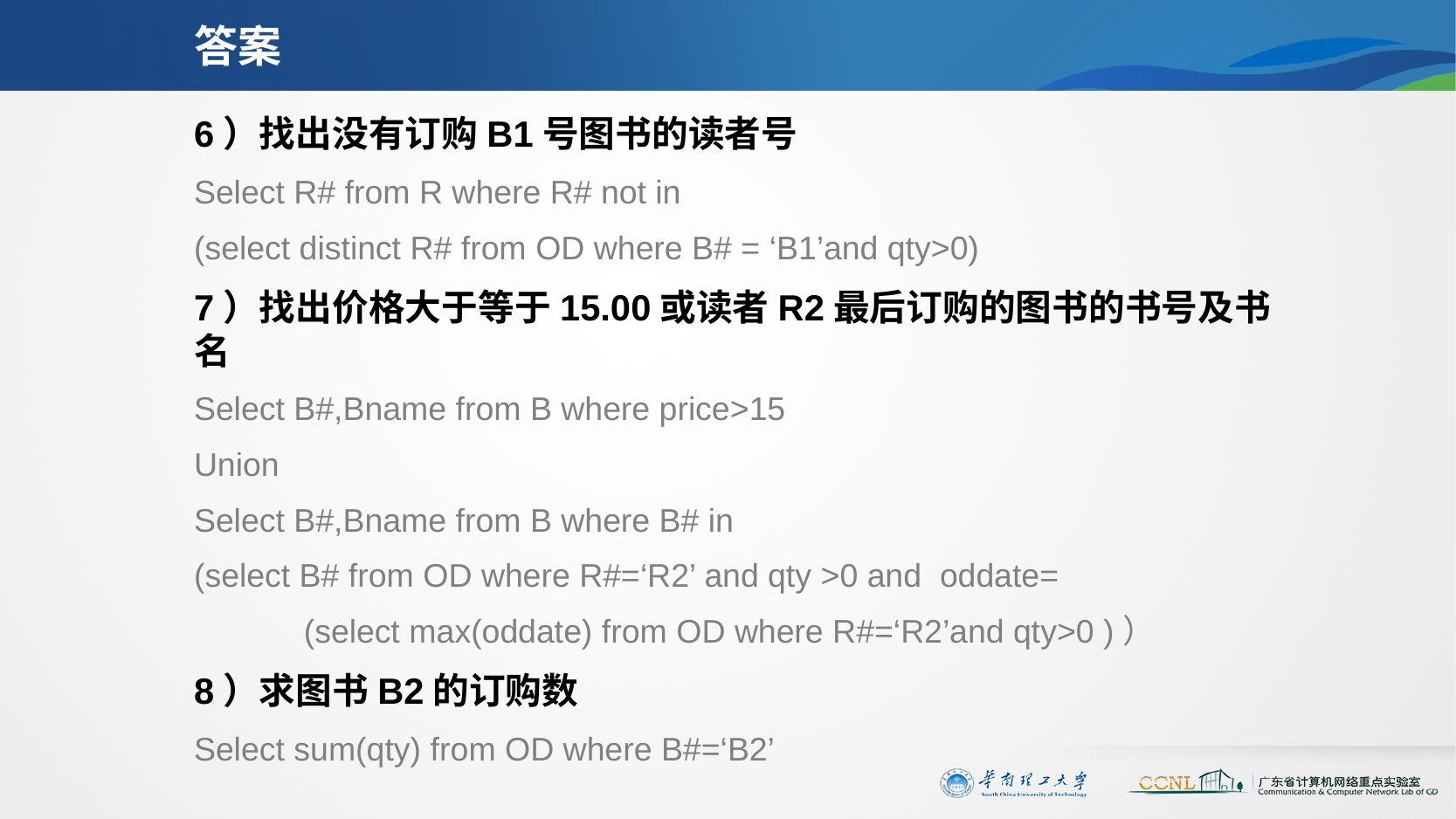

# 答案
6）找出没有订购B1号图书的读者号
Select R# from R where R# not in
(select distinct R# from OD where B# = ‘B1’and qty>0)
7）找出价格大于等于15.00或读者R2最后订购的图书的书号及书名
Select B#,Bname from B where price>15
Union
Select B#,Bname from B where B# in
(select B# from OD where R#=‘R2’ and qty >0 and  oddate=
            (select max(oddate) from OD where R#=‘R2’and qty>0 )）
8）求图书B2的订购数
Select sum(qty) from OD where B#=‘B2’